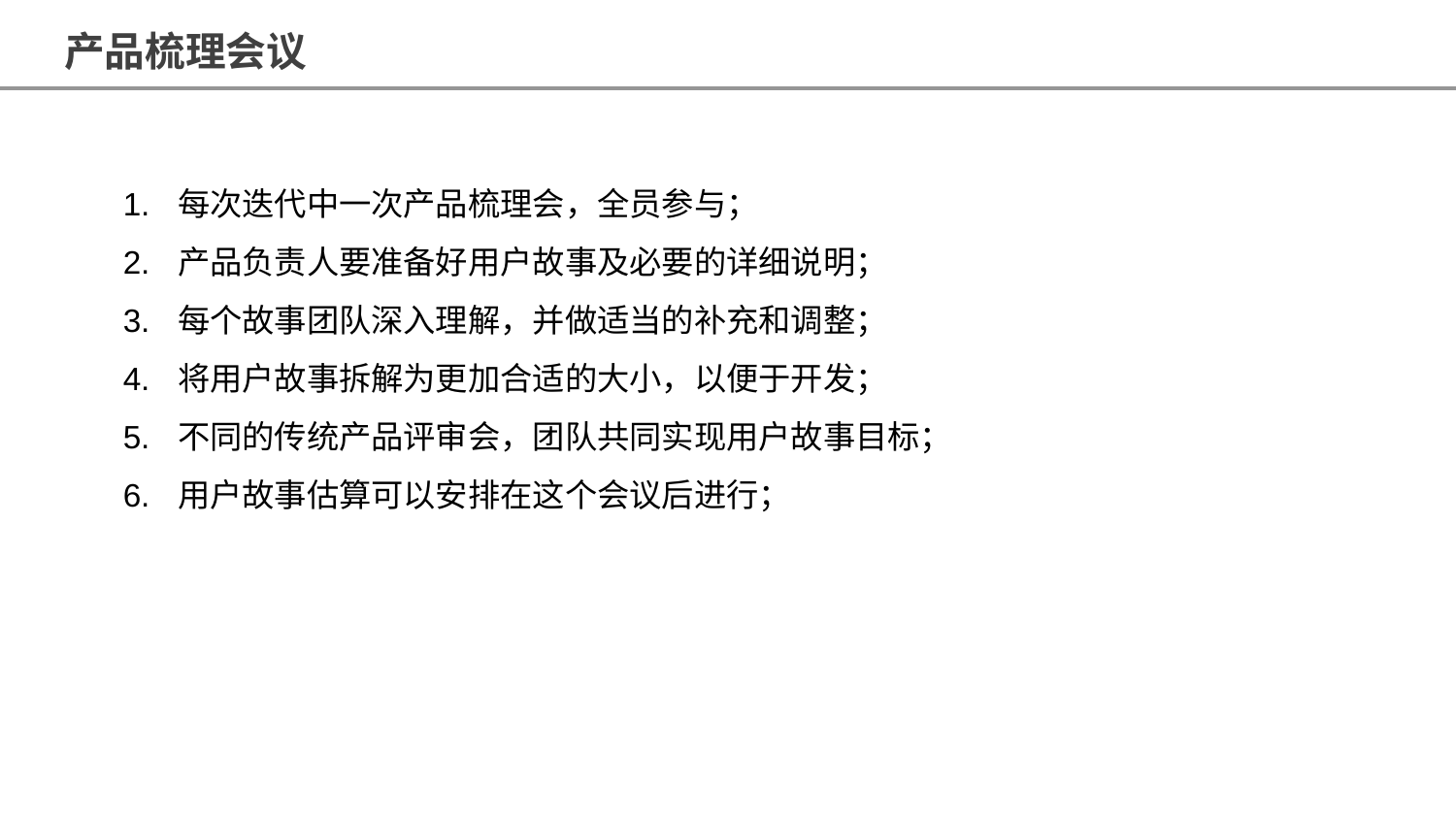

产品梳理会议
每次迭代中一次产品梳理会，全员参与；
产品负责人要准备好用户故事及必要的详细说明；
每个故事团队深入理解，并做适当的补充和调整；
将用户故事拆解为更加合适的大小，以便于开发；
不同的传统产品评审会，团队共同实现用户故事目标；
用户故事估算可以安排在这个会议后进行；